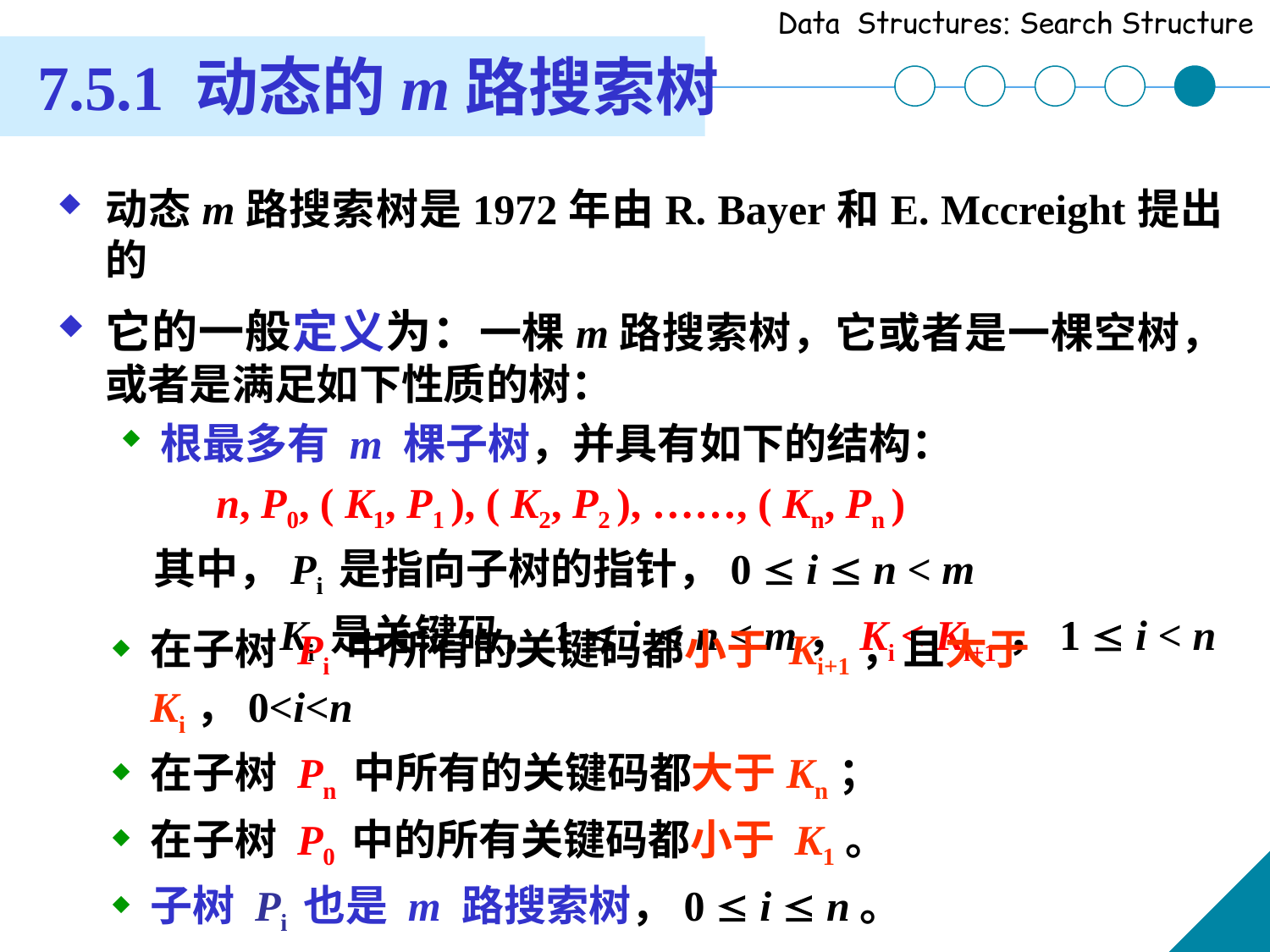

7.5.1 动态的m路搜索树

动态m路搜索树是1972年由R. Bayer和E. Mccreight提出的
它的一般定义为：一棵m路搜索树，它或者是一棵空树，或者是满足如下性质的树：
根最多有 m 棵子树，并具有如下的结构：
               n, P0, ( K1, P1 ), ( K2, P2 ), ……, ( Kn, Pn )
         其中，Pi 是指向子树的指针，0 ≤ i ≤ n < m
                     Ki 是关键码，1 ≤ i ≤ n < m，Ki < Ki+1，1 ≤ i < n
在子树 Pi 中所有的关键码都小于 Ki+1，且大于 Ki，0<i<n
在子树 Pn 中所有的关键码都大于Kn；
在子树 P0 中的所有关键码都小于 K1。
子树 Pi 也是 m 路搜索树，0 ≤ i ≤ n。